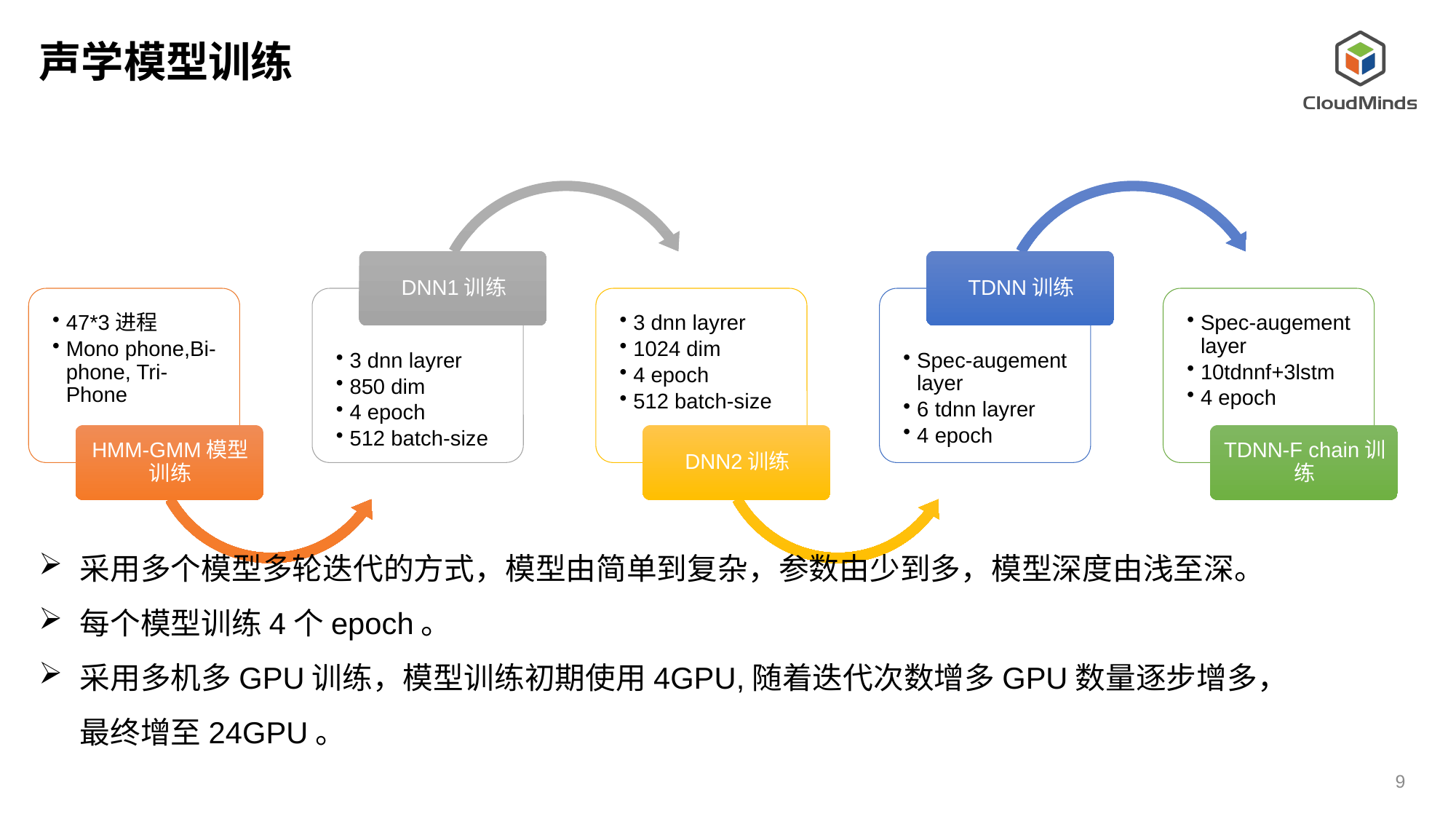

声学模型训练
47*3进程
Mono phone,Bi-phone, Tri-Phone
HMM-GMM模型训练
3 dnn layrer
850 dim
4 epoch
512 batch-size
DNN1训练
3 dnn layrer
1024 dim
4 epoch
512 batch-size
DNN2训练
Spec-augement layer
6 tdnn layrer
4 epoch
TDNN训练
Spec-augement layer
10tdnnf+3lstm
4 epoch
TDNN-F chain训练
采用多个模型多轮迭代的方式，模型由简单到复杂，参数由少到多，模型深度由浅至深。
每个模型训练4个epoch。
采用多机多GPU训练，模型训练初期使用4GPU,随着迭代次数增多GPU数量逐步增多，最终增至24GPU。
9